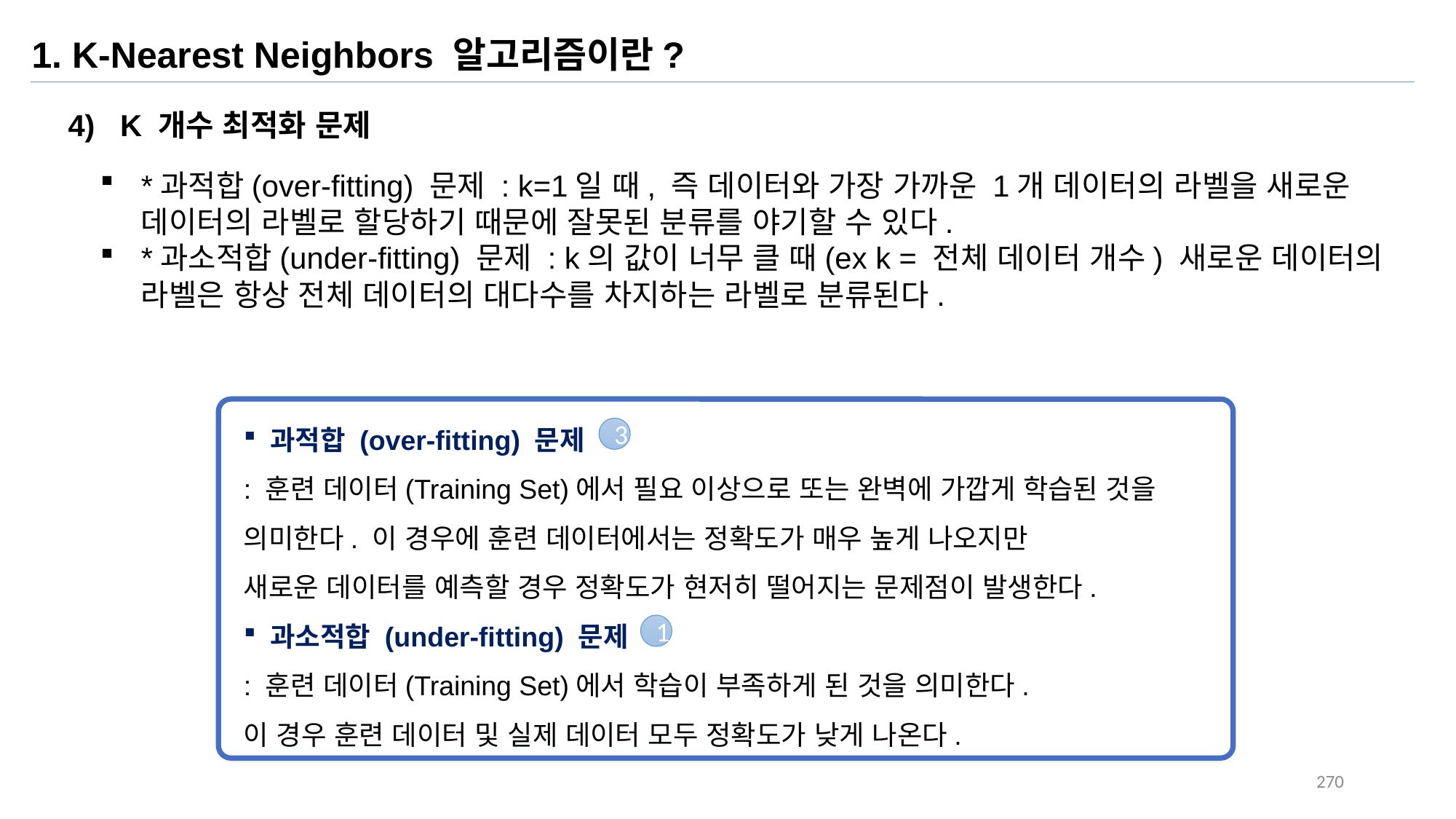

1. K-Nearest Neighbors 알고리즘이란?
4)   K 개수 최적화 문제
*과적합(over-fitting) 문제 : k=1일 때, 즉 데이터와 가장 가까운 1개 데이터의 라벨을 새로운 데이터의 라벨로 할당하기 때문에 잘못된 분류를 야기할 수 있다.
*과소적합(under-fitting) 문제 : k의 값이 너무 클 때(ex k = 전체 데이터 개수) 새로운 데이터의 라벨은 항상 전체 데이터의 대다수를 차지하는 라벨로 분류된다.
 과적합 (over-fitting) 문제
: 훈련 데이터(Training Set)에서 필요 이상으로 또는 완벽에 가깝게 학습된 것을
의미한다. 이 경우에 훈련 데이터에서는 정확도가 매우 높게 나오지만
새로운 데이터를 예측할 경우 정확도가 현저히 떨어지는 문제점이 발생한다.
 과소적합 (under-fitting) 문제
: 훈련 데이터(Training Set)에서 학습이 부족하게 된 것을 의미한다.
이 경우 훈련 데이터 및 실제 데이터 모두 정확도가 낮게 나온다.
3
1
270